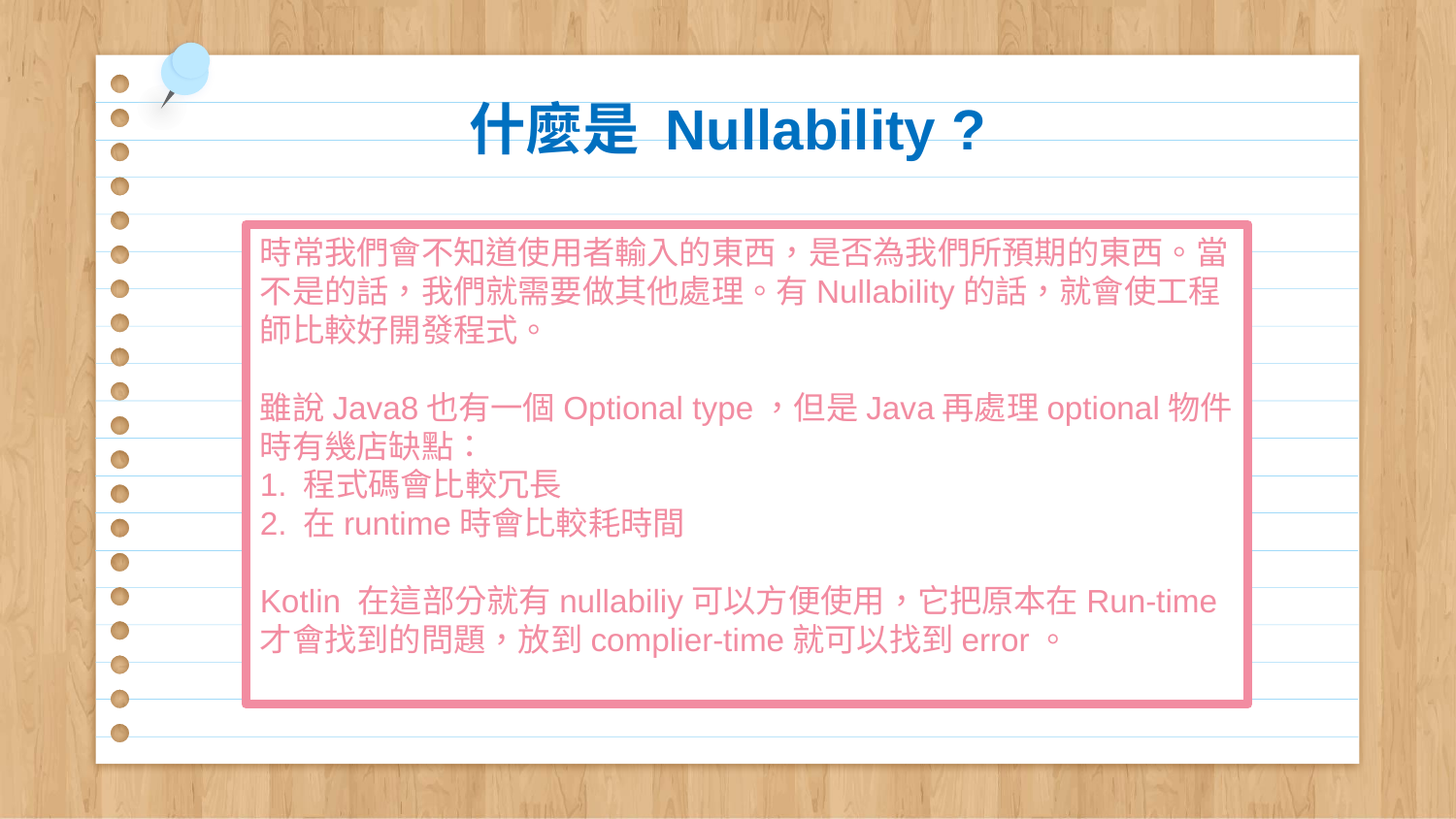

# 什麼是 Nullability ?
時常我們會不知道使用者輸入的東西，是否為我們所預期的東西。當不是的話，我們就需要做其他處理。有Nullability的話，就會使工程師比較好開發程式。

雖說Java8也有一個Optional type，但是Java再處理optional物件時有幾店缺點：
1. 程式碼會比較冗長
2. 在runtime時會比較耗時間

Kotlin 在這部分就有nullabiliy可以方便使用，它把原本在Run-time才會找到的問題，放到complier-time就可以找到error。